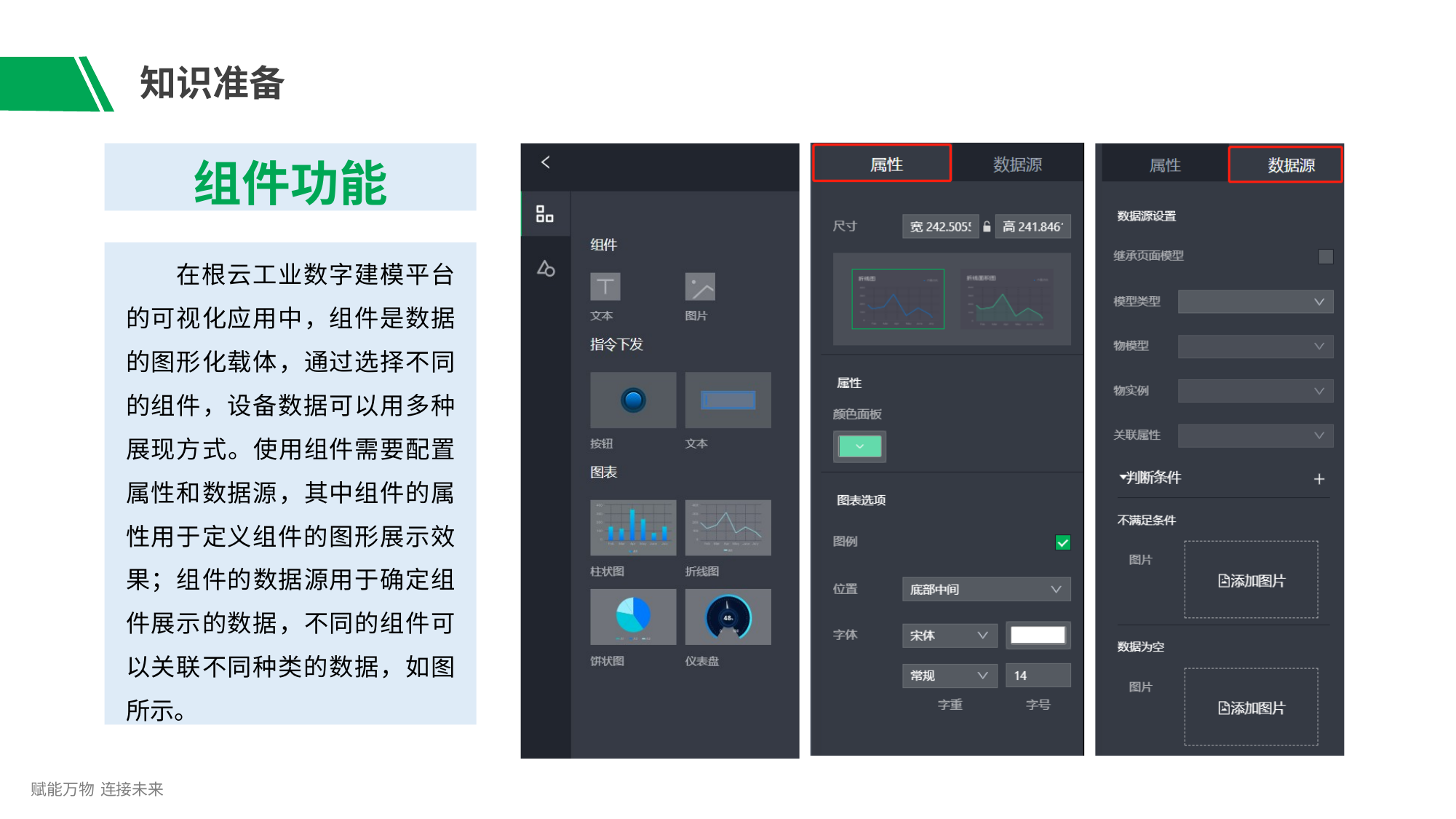

# 知识准备
组件功能

在根云工业数字建模平台 的可视化应用中，组件是数据 的图形化载体，通过选择不同 的组件，设备数据可以用多种 展现方式。使用组件需要配置 属性和数据源，其中组件的属 性用于定义组件的图形展示效 果；组件的数据源用于确定组 件展示的数据，不同的组件可 以关联不同种类的数据，如图 所示。
赋能万物 连接未来